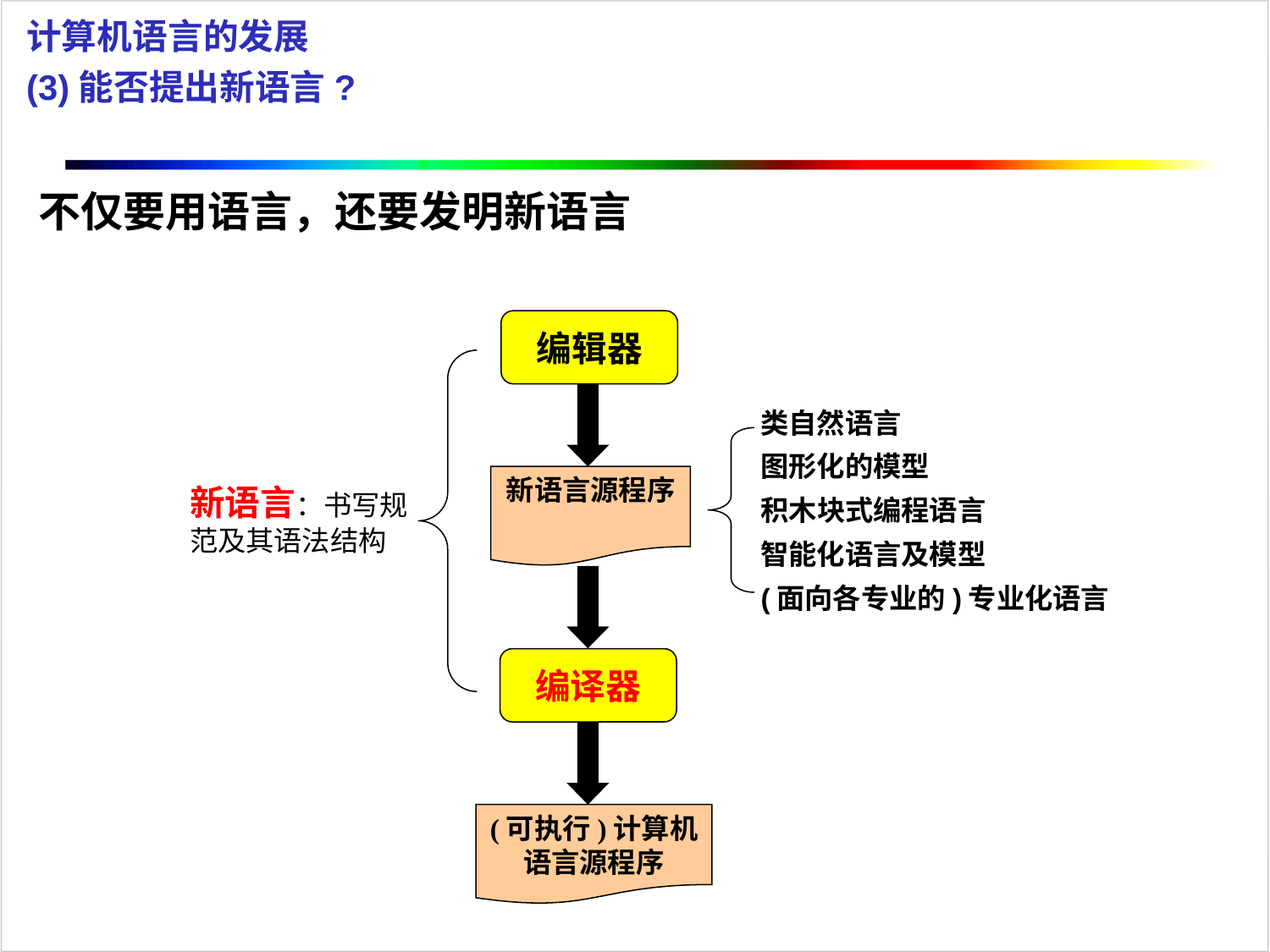

计算机语言的发展
(3)能否提出新语言?
不仅要用语言，还要发明新语言
编辑器

新语言：书写规范及其语法结构

类自然语言
图形化的模型
积木块式编程语言
智能化语言及模型
(面向各专业的)专业化语言

新语言源程序

编译器

(可执行)计算机语言源程序